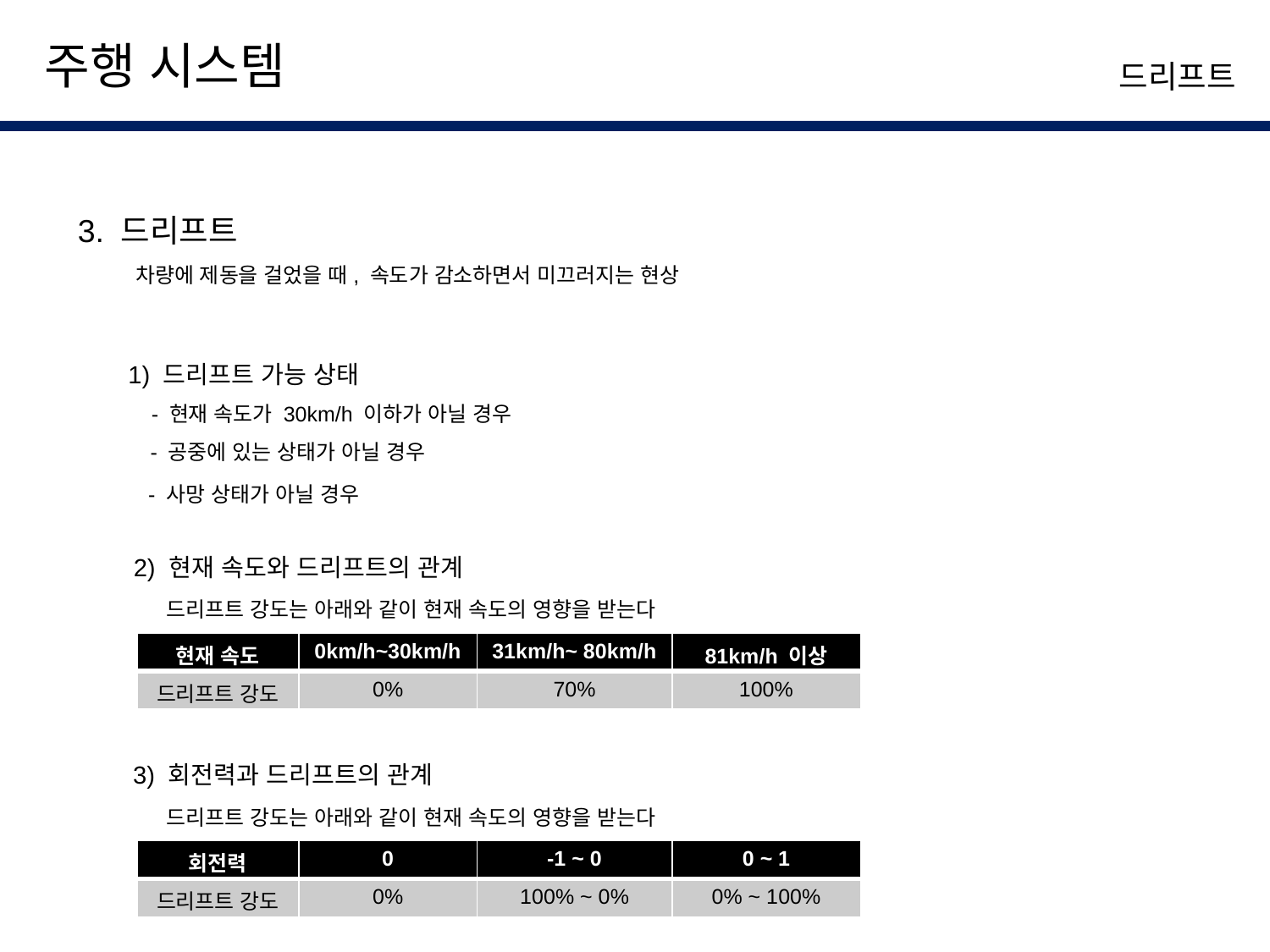

주행 시스템
드리프트

3. 드리프트
차량에 제동을 걸었을 때, 속도가 감소하면서 미끄러지는 현상
1) 드리프트 가능 상태
- 현재 속도가 30km/h 이하가 아닐 경우
- 공중에 있는 상태가 아닐 경우
- 사망 상태가 아닐 경우
2) 현재 속도와 드리프트의 관계
드리프트 강도는 아래와 같이 현재 속도의 영향을 받는다
| 현재 속도 | 0km/h~30km/h | 31km/h~ 80km/h | 81km/h 이상 |
| --- | --- | --- | --- |
| 드리프트 강도 | 0% | 70% | 100% |
3) 회전력과 드리프트의 관계
드리프트 강도는 아래와 같이 현재 속도의 영향을 받는다
| 회전력 | 0 | -1 ~ 0 | 0 ~ 1 |
| --- | --- | --- | --- |
| 드리프트 강도 | 0% | 100% ~ 0% | 0% ~ 100% |